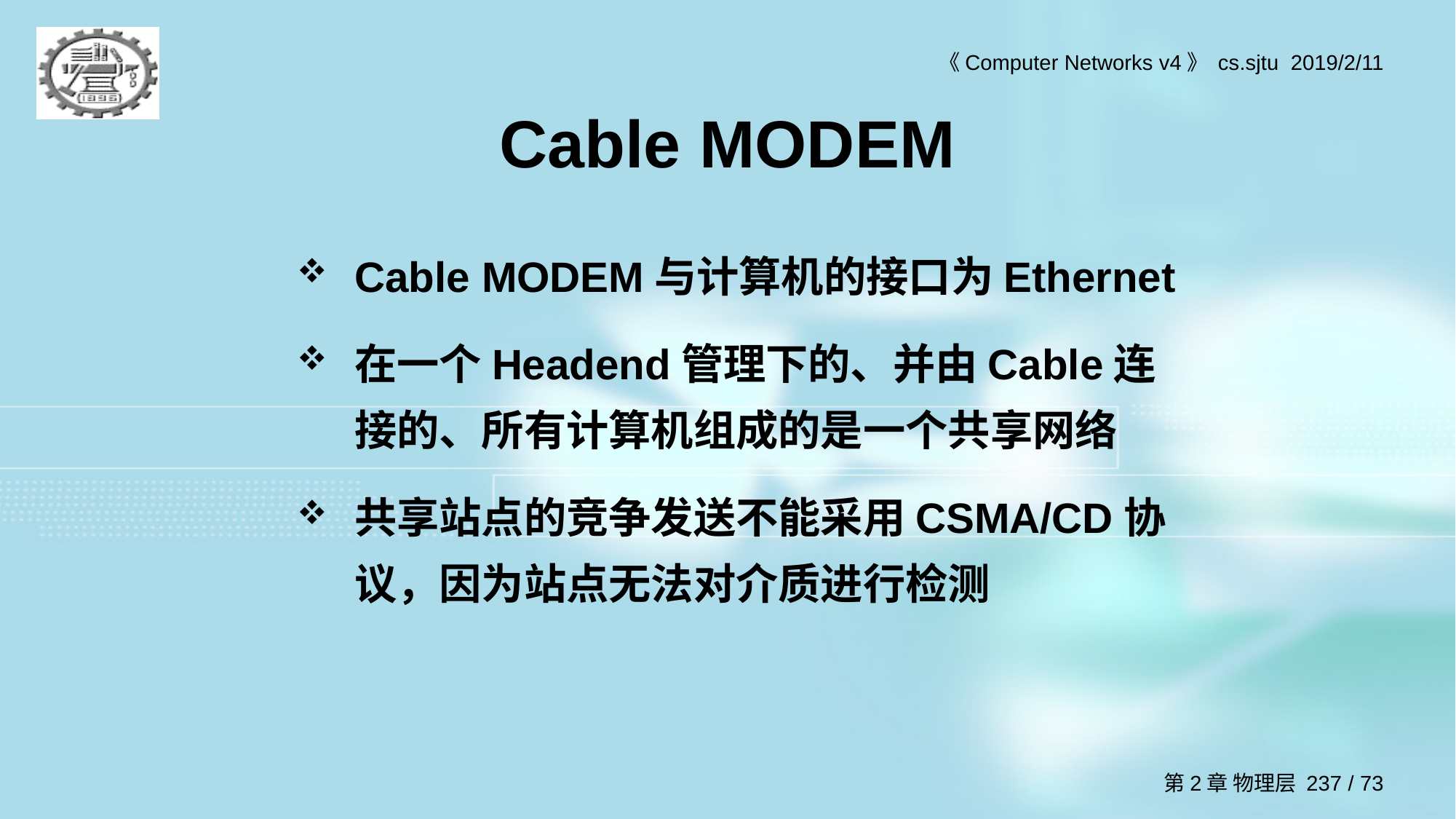

# Cable MODEM
Cable MODEM与计算机的接口为Ethernet
在一个Headend管理下的、并由Cable连接的、所有计算机组成的是一个共享网络
共享站点的竞争发送不能采用CSMA/CD协议，因为站点无法对介质进行检测